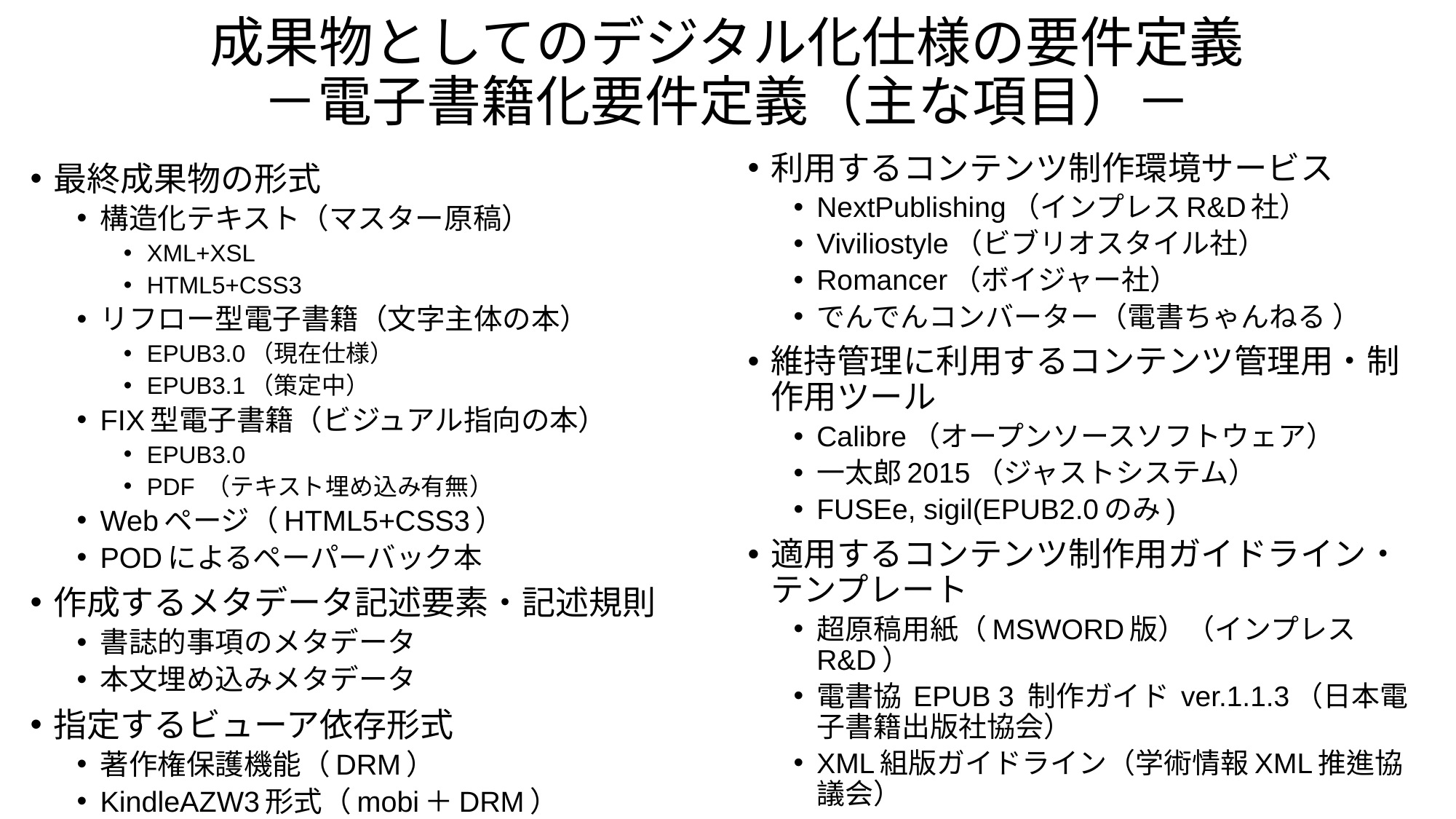

# 成果物としてのデジタル化仕様の要件定義 －電子書籍化要件定義（主な項目）－
利用するコンテンツ制作環境サービス
NextPublishing（インプレスR&D社）
Viviliostyle（ビブリオスタイル社）
Romancer（ボイジャー社）
でんでんコンバーター（電書ちゃんねる ）
維持管理に利用するコンテンツ管理用・制作用ツール
Calibre（オープンソースソフトウェア）
一太郎2015（ジャストシステム）
FUSEe, sigil(EPUB2.0のみ)
適用するコンテンツ制作用ガイドライン・テンプレート
超原稿用紙（MSWORD版）（インプレスR&D）
電書協 EPUB 3 制作ガイド ver.1.1.3（日本電子書籍出版社協会）
XML組版ガイドライン（学術情報XML推進協議会）

最終成果物の形式
構造化テキスト（マスター原稿）
XML+XSL
HTML5+CSS3
リフロー型電子書籍（文字主体の本）
EPUB3.0（現在仕様）
EPUB3.1（策定中）
FIX型電子書籍（ビジュアル指向の本）
EPUB3.0
PDF （テキスト埋め込み有無）
Webページ（HTML5+CSS3）
PODによるペーパーバック本
作成するメタデータ記述要素・記述規則
書誌的事項のメタデータ
本文埋め込みメタデータ
指定するビューア依存形式
著作権保護機能（DRM）
KindleAZW3形式（mobi＋DRM）